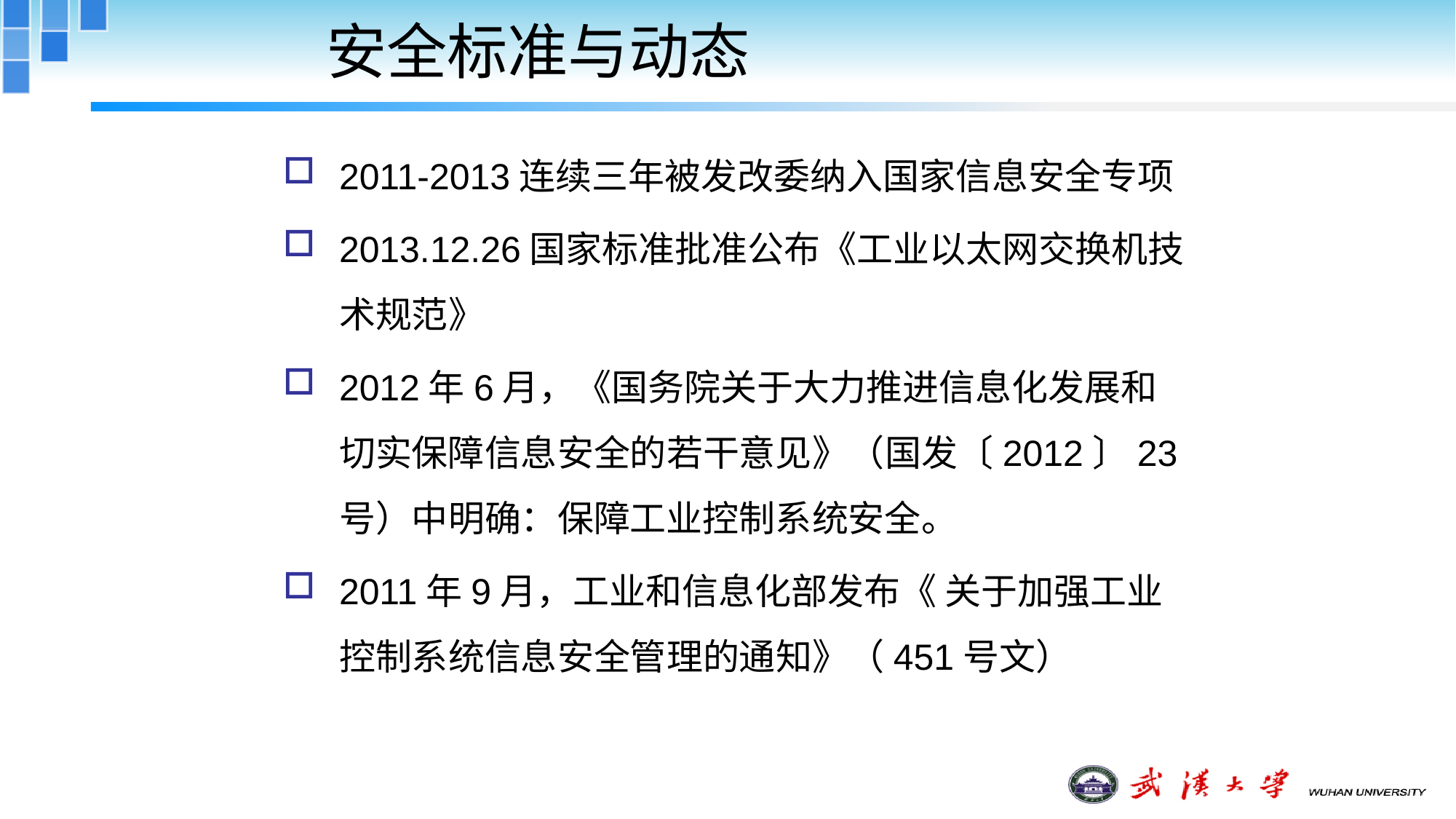

# 安全标准与动态
2011-2013连续三年被发改委纳入国家信息安全专项
2013.12.26国家标准批准公布《工业以太网交换机技术规范》
2012年6月，《国务院关于大力推进信息化发展和切实保障信息安全的若干意见》（国发〔2012〕23 号）中明确：保障工业控制系统安全。
2011年9月，工业和信息化部发布《 关于加强工业控制系统信息安全管理的通知》（451号文）